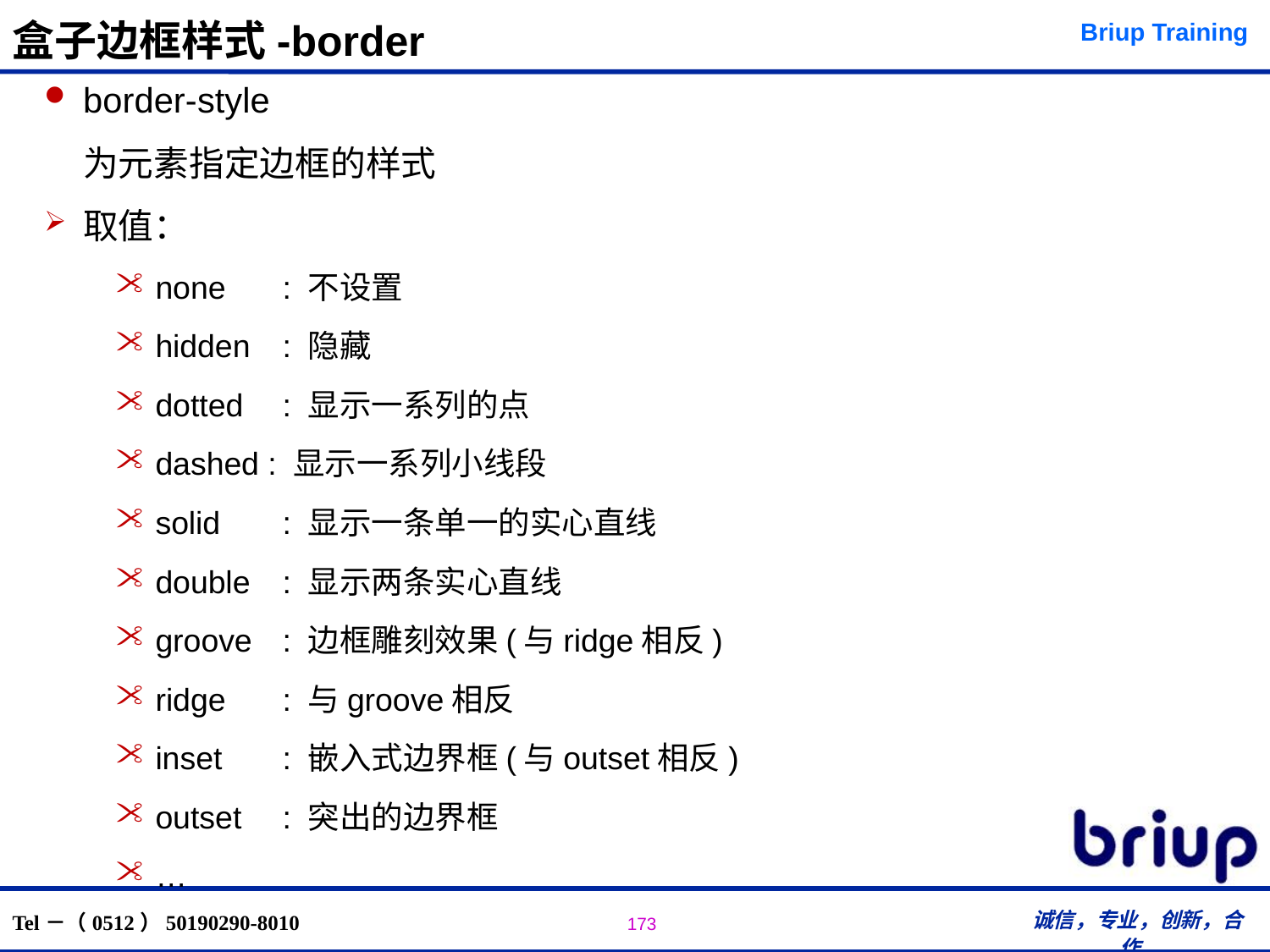

# 盒子边框样式-border
border-style
	为元素指定边框的样式
取值：
none 	: 不设置
hidden 	: 隐藏
dotted 	: 显示一系列的点
dashed : 显示一系列小线段
solid 	: 显示一条单一的实心直线
double 	: 显示两条实心直线
groove 	: 边框雕刻效果(与ridge相反)
ridge 	: 与groove相反
inset 	: 嵌入式边界框(与outset相反)
outset 	: 突出的边界框
…